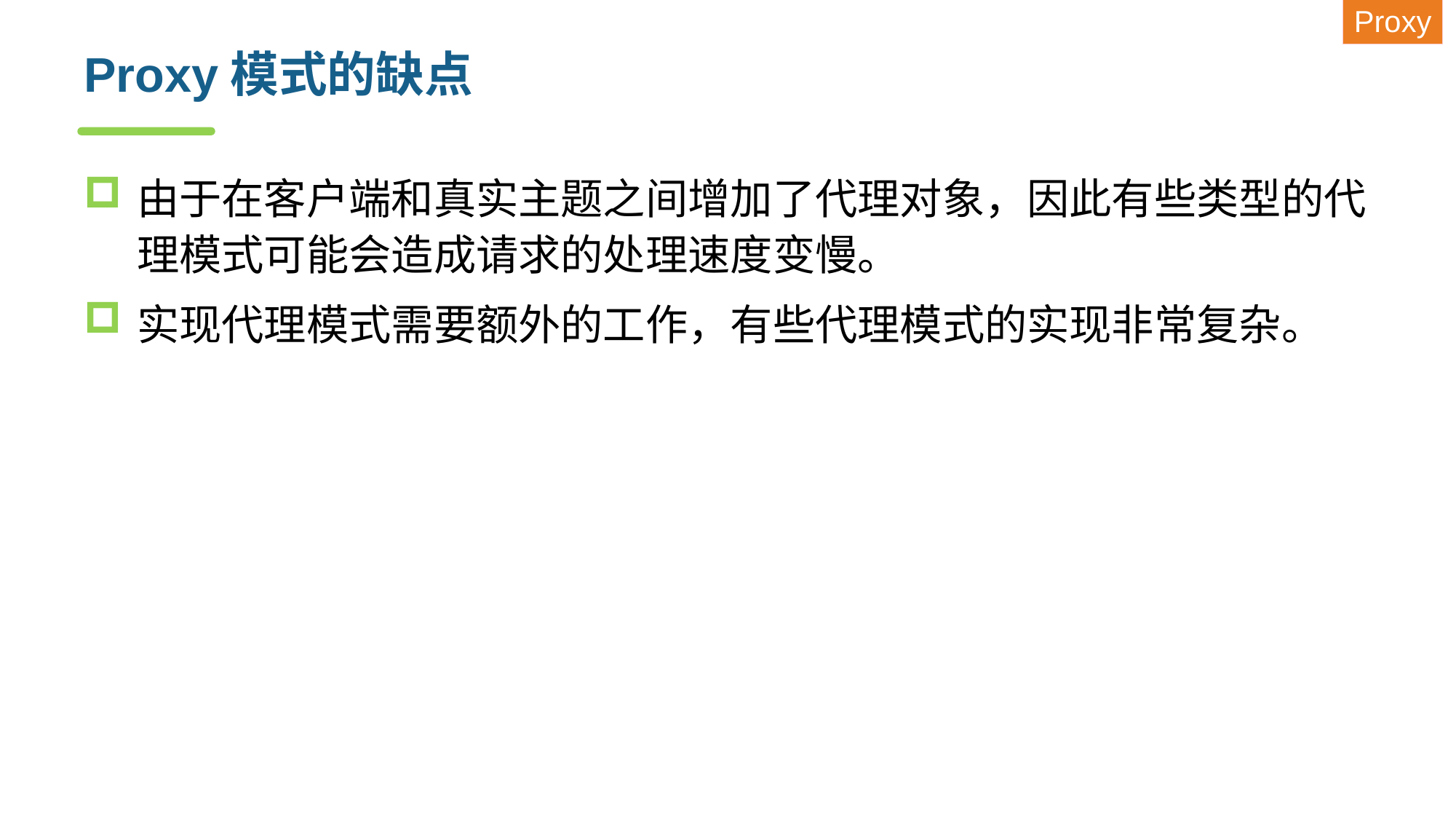

Proxy
# Proxy模式的缺点
由于在客户端和真实主题之间增加了代理对象，因此有些类型的代理模式可能会造成请求的处理速度变慢。
实现代理模式需要额外的工作，有些代理模式的实现非常复杂。
138